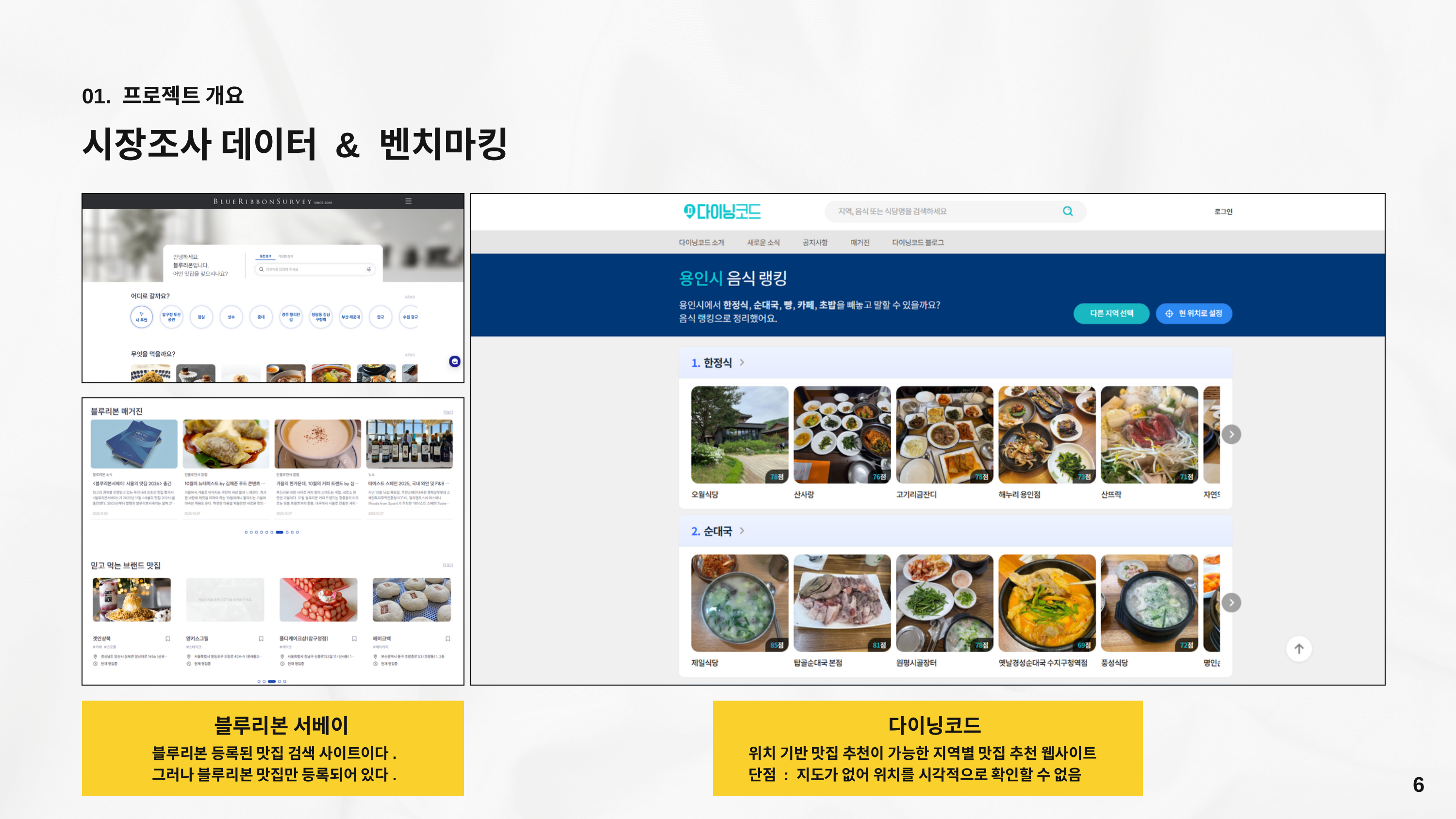

01. 프로젝트 개요
시장조사 데이터 & 벤치마킹

블루리본 서베이
다이닝코드
블루리본 등록된 맛집 검색 사이트이다.
그러나 블루리본 맛집만 등록되어 있다.
위치 기반 맛집 추천이 가능한 지역별 맛집 추천 웹사이트
단점 : 지도가 없어 위치를 시각적으로 확인할 수 없음
6